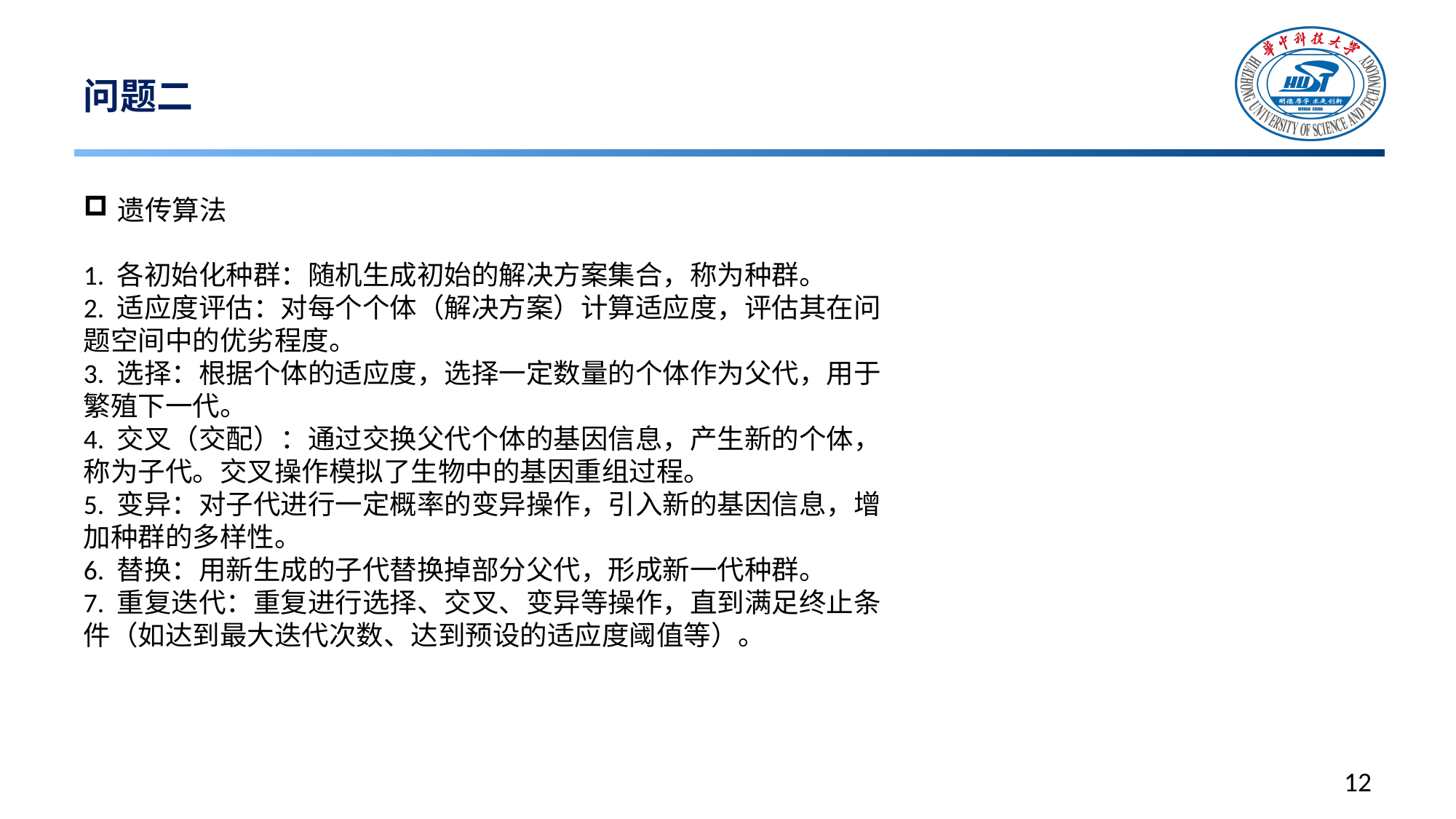

问题二
遗传算法
1. 各初始化种群：随机生成初始的解决方案集合，称为种群。
2. 适应度评估：对每个个体（解决方案）计算适应度，评估其在问题空间中的优劣程度。
3. 选择：根据个体的适应度，选择一定数量的个体作为父代，用于繁殖下一代。
4. 交叉（交配）：通过交换父代个体的基因信息，产生新的个体，称为子代。交叉操作模拟了生物中的基因重组过程。
5. 变异：对子代进行一定概率的变异操作，引入新的基因信息，增加种群的多样性。
6. 替换：用新生成的子代替换掉部分父代，形成新一代种群。
7. 重复迭代：重复进行选择、交叉、变异等操作，直到满足终止条件（如达到最大迭代次数、达到预设的适应度阈值等）。
12